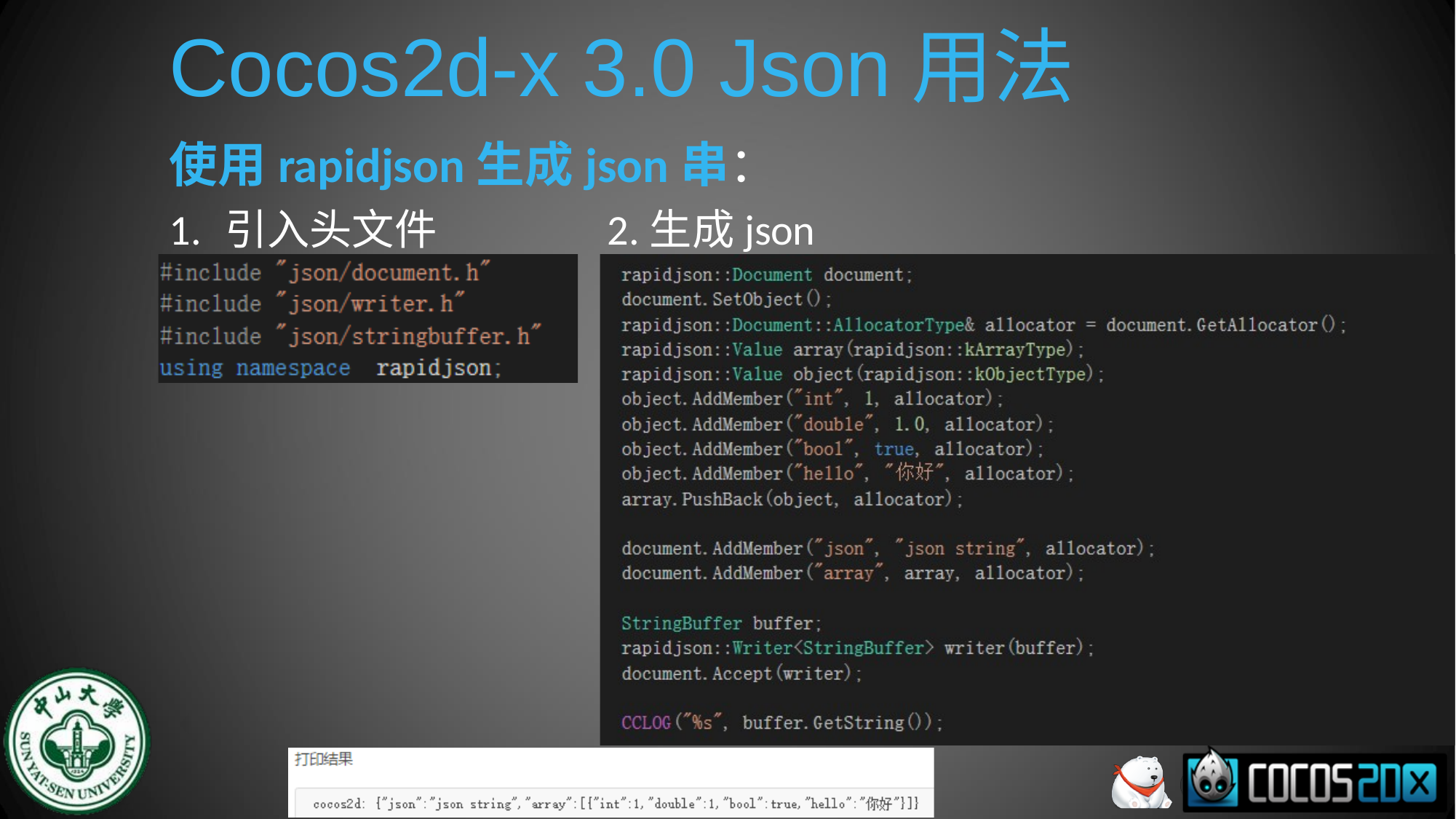

# Cocos2d-x 3.0 Json用法
使用rapidjson生成json串：
1.	引入头文件	2.生成json串